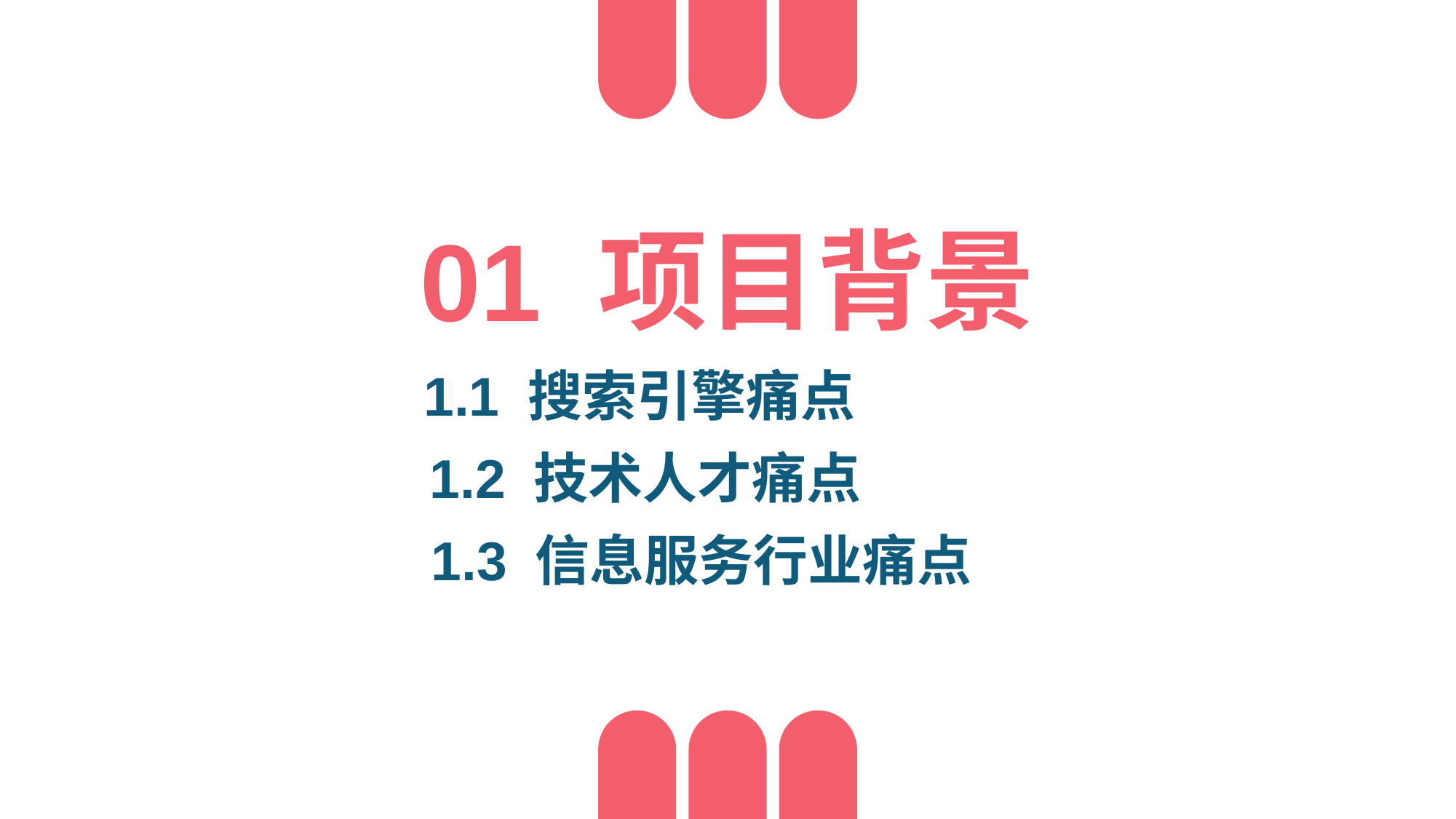

01 项目背景
1.1 搜索引擎痛点
1.2 技术人才痛点
1.3 信息服务行业痛点